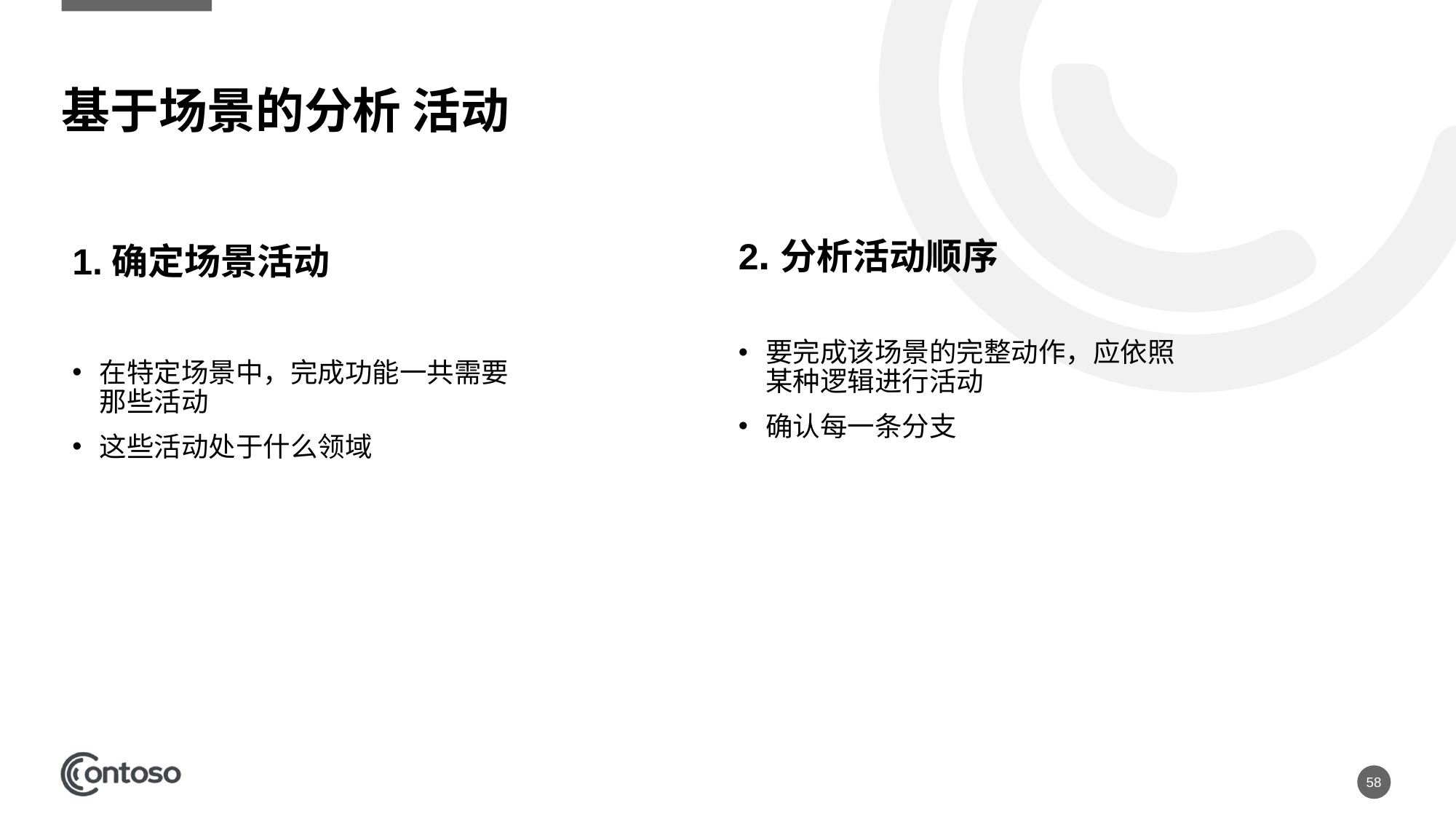

# 基于场景的分析 活动
2.分析活动顺序

要完成该场景的完整动作，应依照某种逻辑进行活动
确认每一条分支
1.确定场景活动

在特定场景中，完成功能一共需要那些活动
这些活动处于什么领域
58